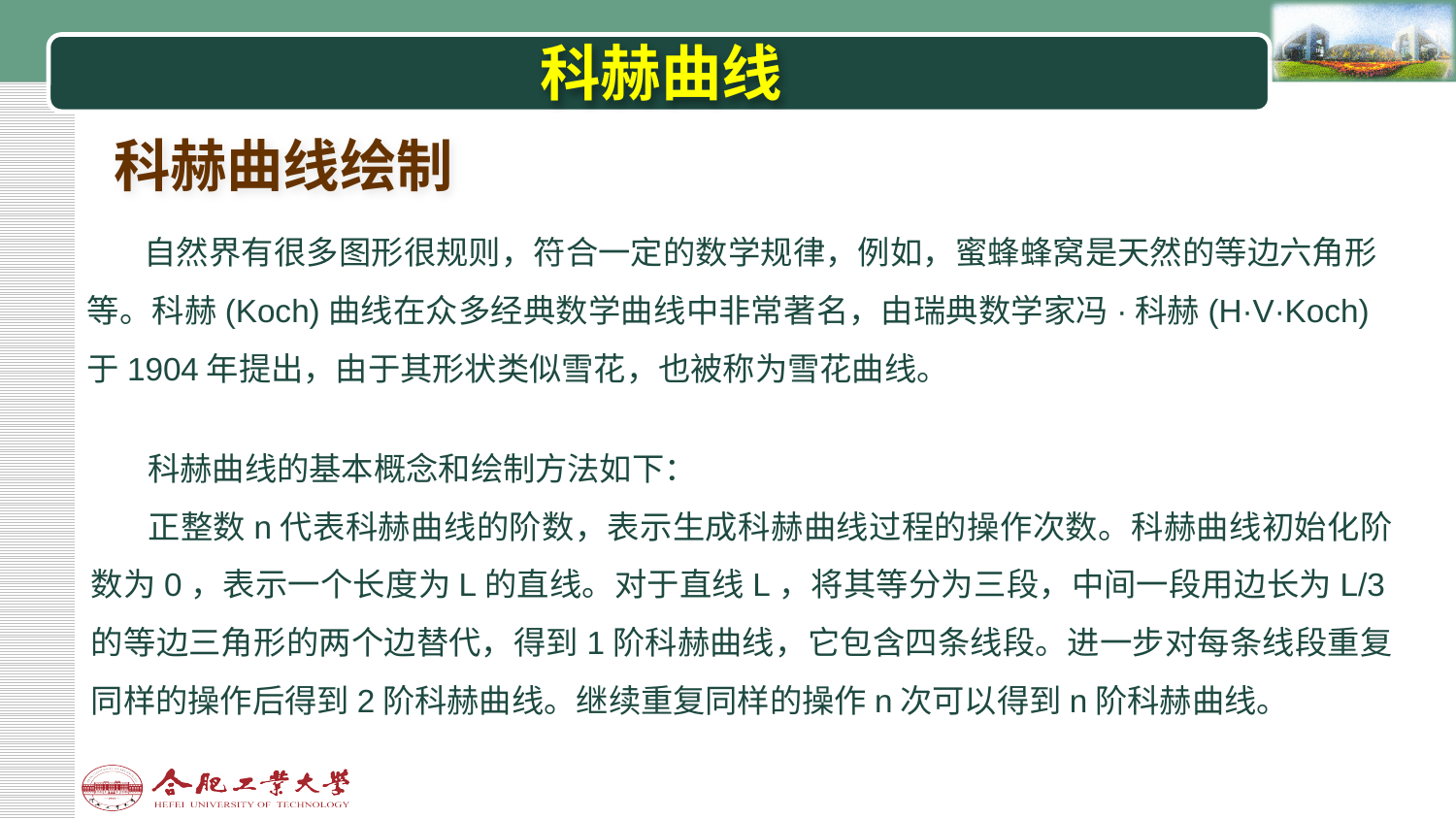

# 科赫曲线
科赫曲线绘制
自然界有很多图形很规则，符合一定的数学规律，例如，蜜蜂蜂窝是天然的等边六角形等。科赫(Koch)曲线在众多经典数学曲线中非常著名，由瑞典数学家冯·科赫(H·V·Koch)于1904年提出，由于其形状类似雪花，也被称为雪花曲线。
科赫曲线的基本概念和绘制方法如下：
正整数n代表科赫曲线的阶数，表示生成科赫曲线过程的操作次数。科赫曲线初始化阶数为0，表示一个长度为L的直线。对于直线L，将其等分为三段，中间一段用边长为L/3的等边三角形的两个边替代，得到1阶科赫曲线，它包含四条线段。进一步对每条线段重复同样的操作后得到2阶科赫曲线。继续重复同样的操作n次可以得到n阶科赫曲线。